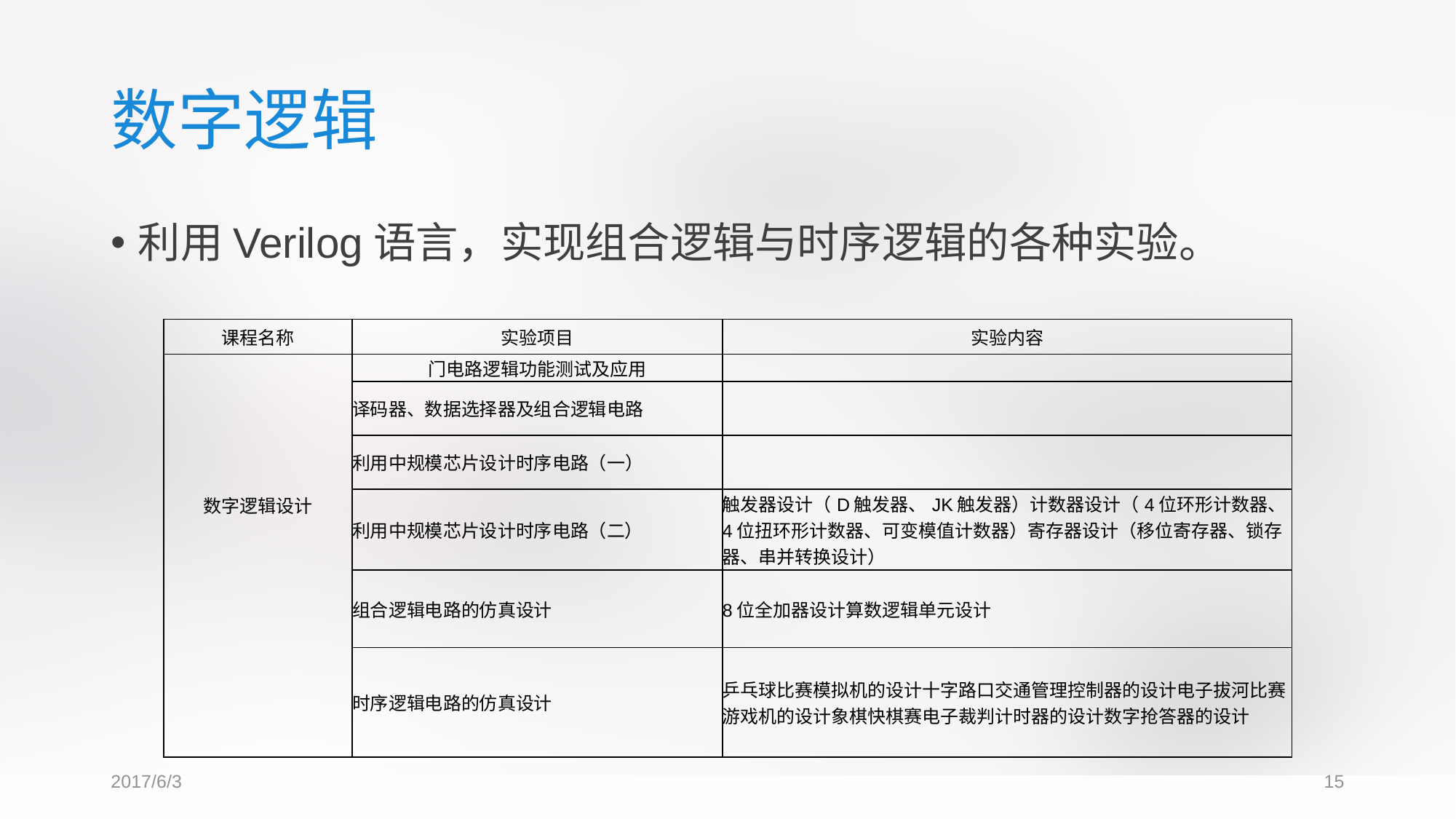

# 数字逻辑
利用Verilog语言，实现组合逻辑与时序逻辑的各种实验。
| 课程名称 | 实验项目 | 实验内容 |
| --- | --- | --- |
| 数字逻辑设计 | 门电路逻辑功能测试及应用 |  |
|  | 译码器、数据选择器及组合逻辑电路 |  |
|  | 利用中规模芯片设计时序电路（一） |  |
|  | 利用中规模芯片设计时序电路（二） | 触发器设计（D触发器、JK触发器）计数器设计（4位环形计数器、4位扭环形计数器、可变模值计数器）寄存器设计（移位寄存器、锁存器、串并转换设计） |
|  | 组合逻辑电路的仿真设计 | 8位全加器设计算数逻辑单元设计 |
|  | 时序逻辑电路的仿真设计 | 乒乓球比赛模拟机的设计十字路口交通管理控制器的设计电子拔河比赛游戏机的设计象棋快棋赛电子裁判计时器的设计数字抢答器的设计 |
2017/6/3
15